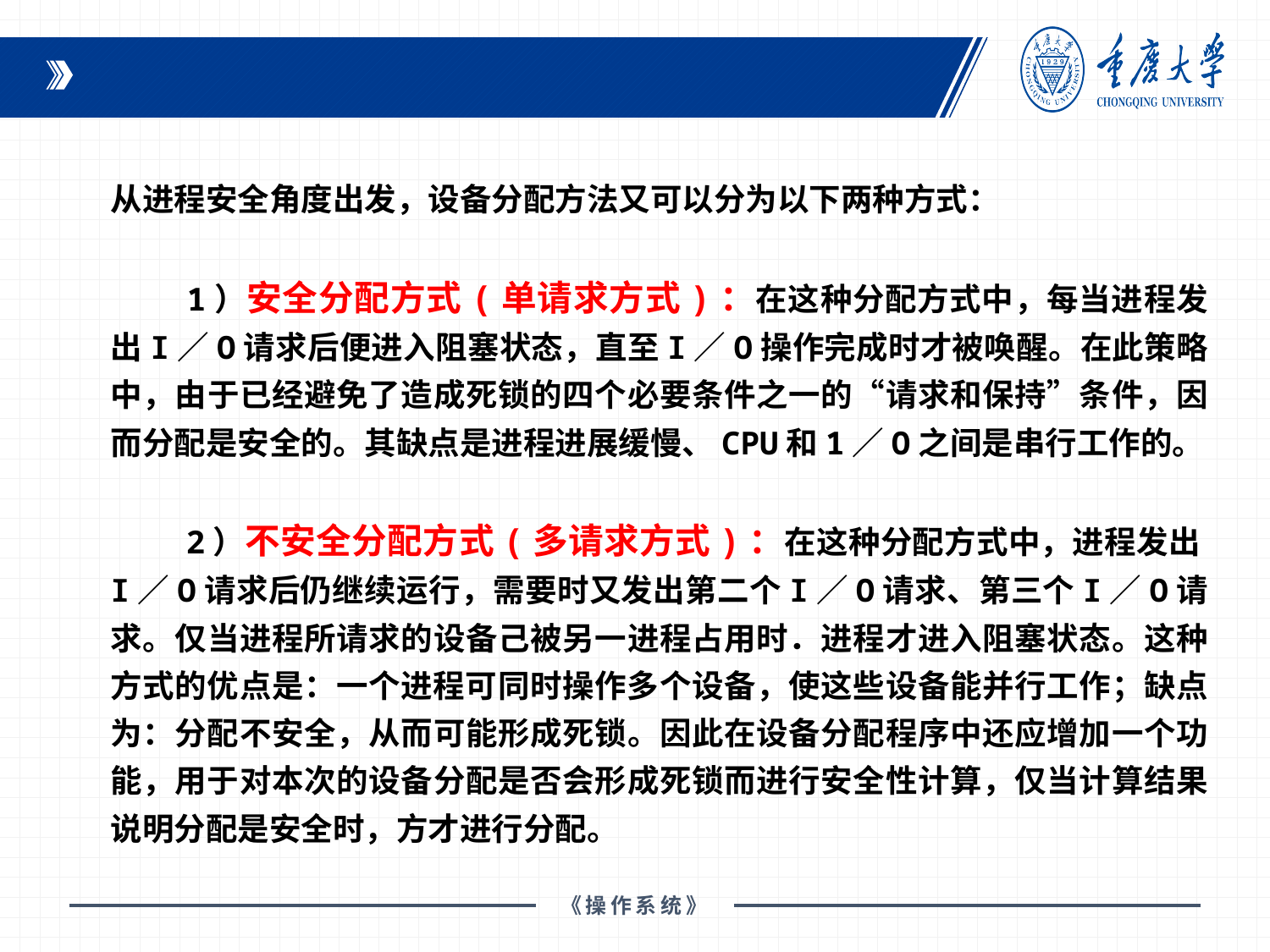

从进程安全角度出发，设备分配方法又可以分为以下两种方式：

  1）安全分配方式(单请求方式)：在这种分配方式中，每当进程发出I／O请求后便进入阻塞状态，直至I／O操作完成时才被唤醒。在此策略中，由于已经避免了造成死锁的四个必要条件之一的“请求和保持”条件，因而分配是安全的。其缺点是进程进展缓慢、CPU和1／O之间是串行工作的。

  2）不安全分配方式(多请求方式)：在这种分配方式中，进程发出I／O请求后仍继续运行，需要时又发出第二个I／O请求、第三个I／O请求。仅当进程所请求的设备己被另一进程占用时．进程才进入阻塞状态。这种方式的优点是：一个进程可同时操作多个设备，使这些设备能并行工作；缺点为：分配不安全，从而可能形成死锁。因此在设备分配程序中还应增加一个功能，用于对本次的设备分配是否会形成死锁而进行安全性计算，仅当计算结果说明分配是安全时，方才进行分配。